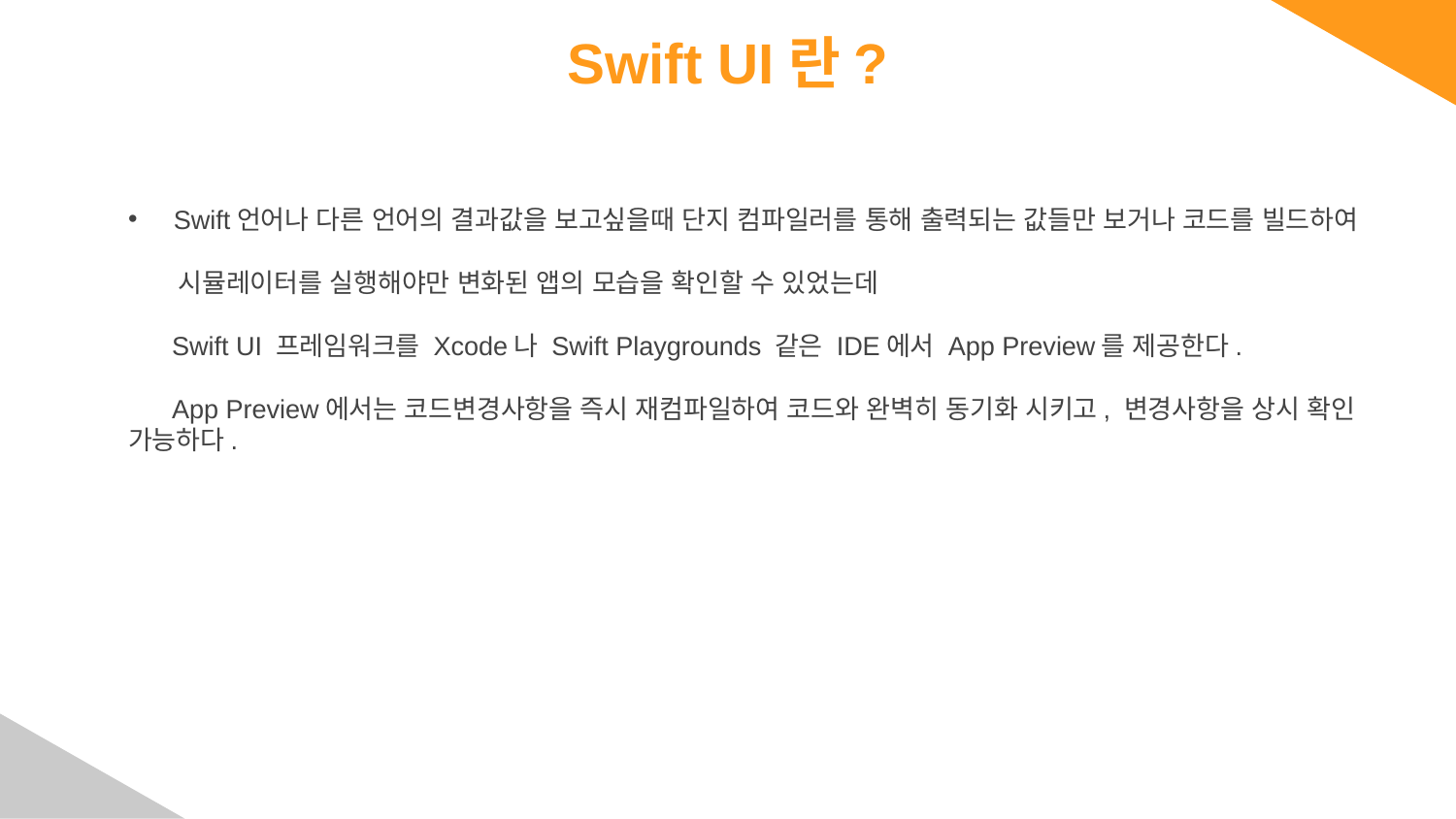

# Swift UI란?

Swift언어나 다른 언어의 결과값을 보고싶을때 단지 컴파일러를 통해 출력되는 값들만 보거나 코드를 빌드하여

      시뮬레이터를 실행해야만 변화된 앱의 모습을 확인할 수 있었는데

      Swift UI 프레임워크를 Xcode나 Swift Playgrounds 같은 IDE에서 App Preview를 제공한다.

      App Preview에서는 코드변경사항을 즉시 재컴파일하여 코드와 완벽히 동기화 시키고, 변경사항을 상시 확인 가능하다.